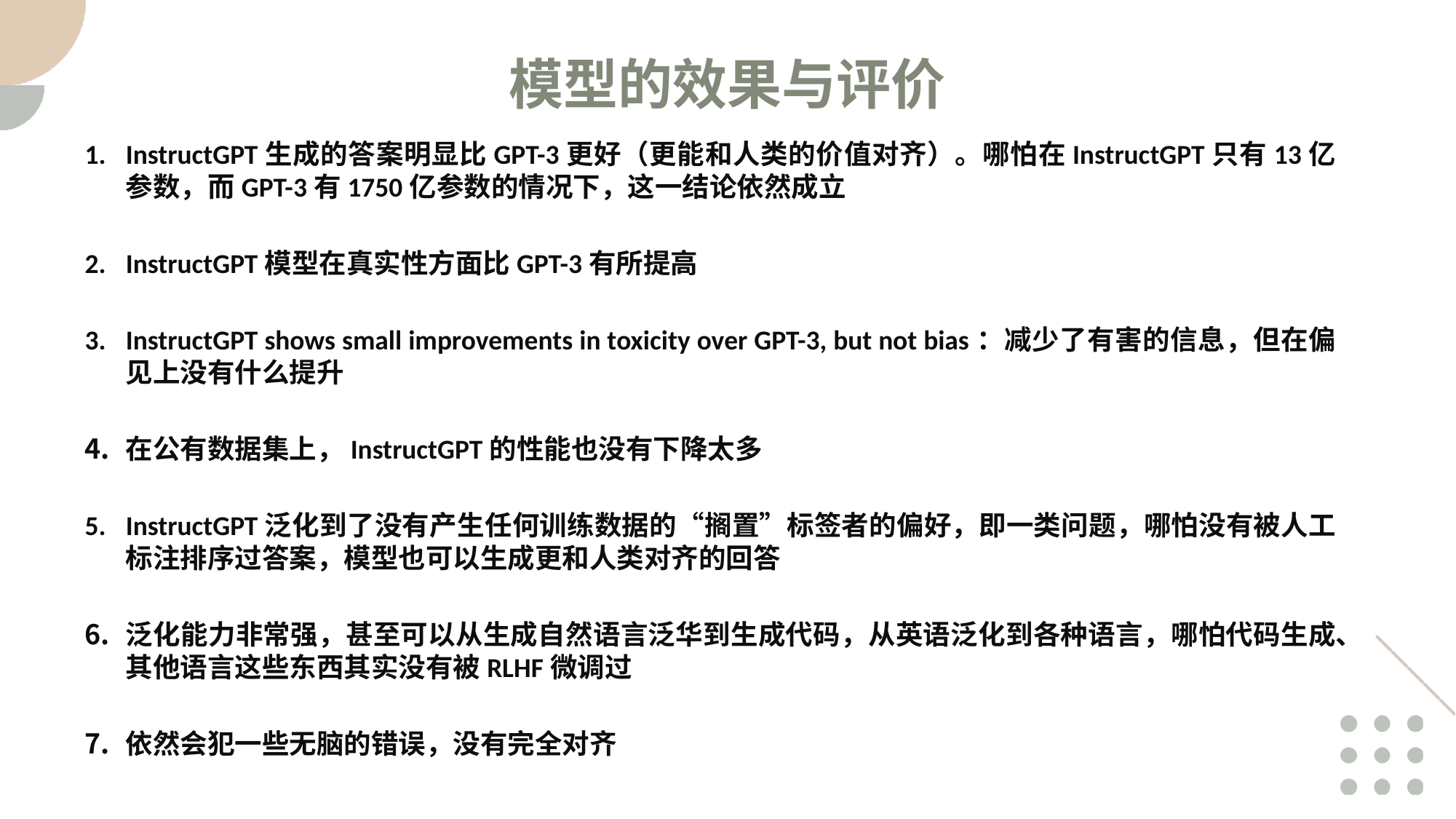

模型的效果与评价
InstructGPT生成的答案明显比GPT-3更好（更能和人类的价值对齐）。哪怕在InstructGPT只有13亿参数，而GPT-3有1750亿参数的情况下，这一结论依然成立

InstructGPT模型在真实性方面比GPT-3有所提高

InstructGPT shows small improvements in toxicity over GPT-3, but not bias：减少了有害的信息，但在偏见上没有什么提升

在公有数据集上，InstructGPT的性能也没有下降太多

InstructGPT泛化到了没有产生任何训练数据的“搁置”标签者的偏好，即一类问题，哪怕没有被人工标注排序过答案，模型也可以生成更和人类对齐的回答

泛化能力非常强，甚至可以从生成自然语言泛华到生成代码，从英语泛化到各种语言，哪怕代码生成、其他语言这些东西其实没有被RLHF微调过

依然会犯一些无脑的错误，没有完全对齐